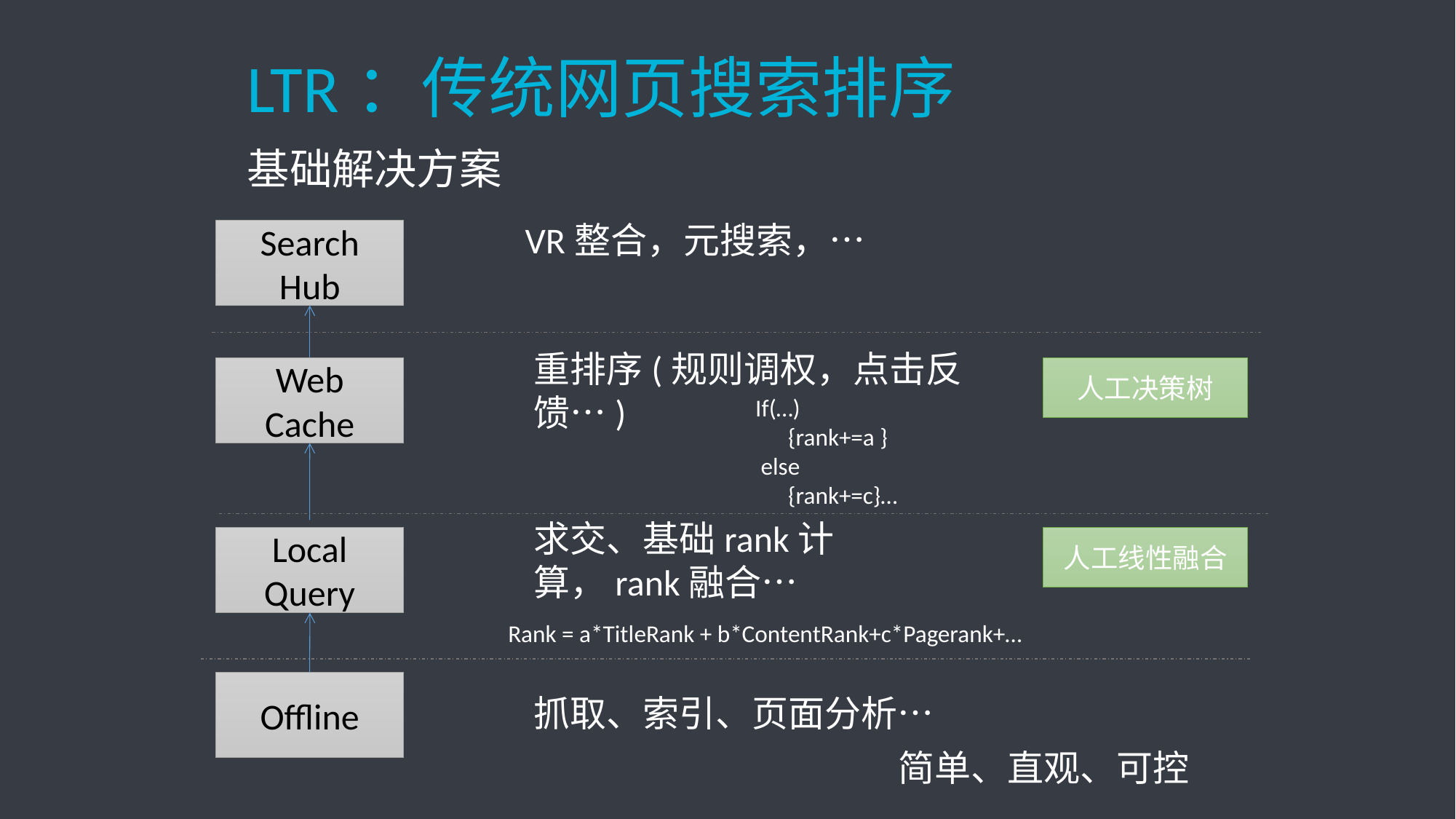

# LTR：传统网页搜索排序
基础解决方案

VR整合，元搜索，…
Search
Hub
重排序(规则调权，点击反馈…)
Web Cache
人工决策树
If(…)
      {rank+=a }
 else
      {rank+=c}…
求交、基础rank计算，rank融合…
Local Query
人工线性融合
Rank = a*TitleRank + b*ContentRank+c*Pagerank+…
Offline
抓取、索引、页面分析…
简单、直观、可控